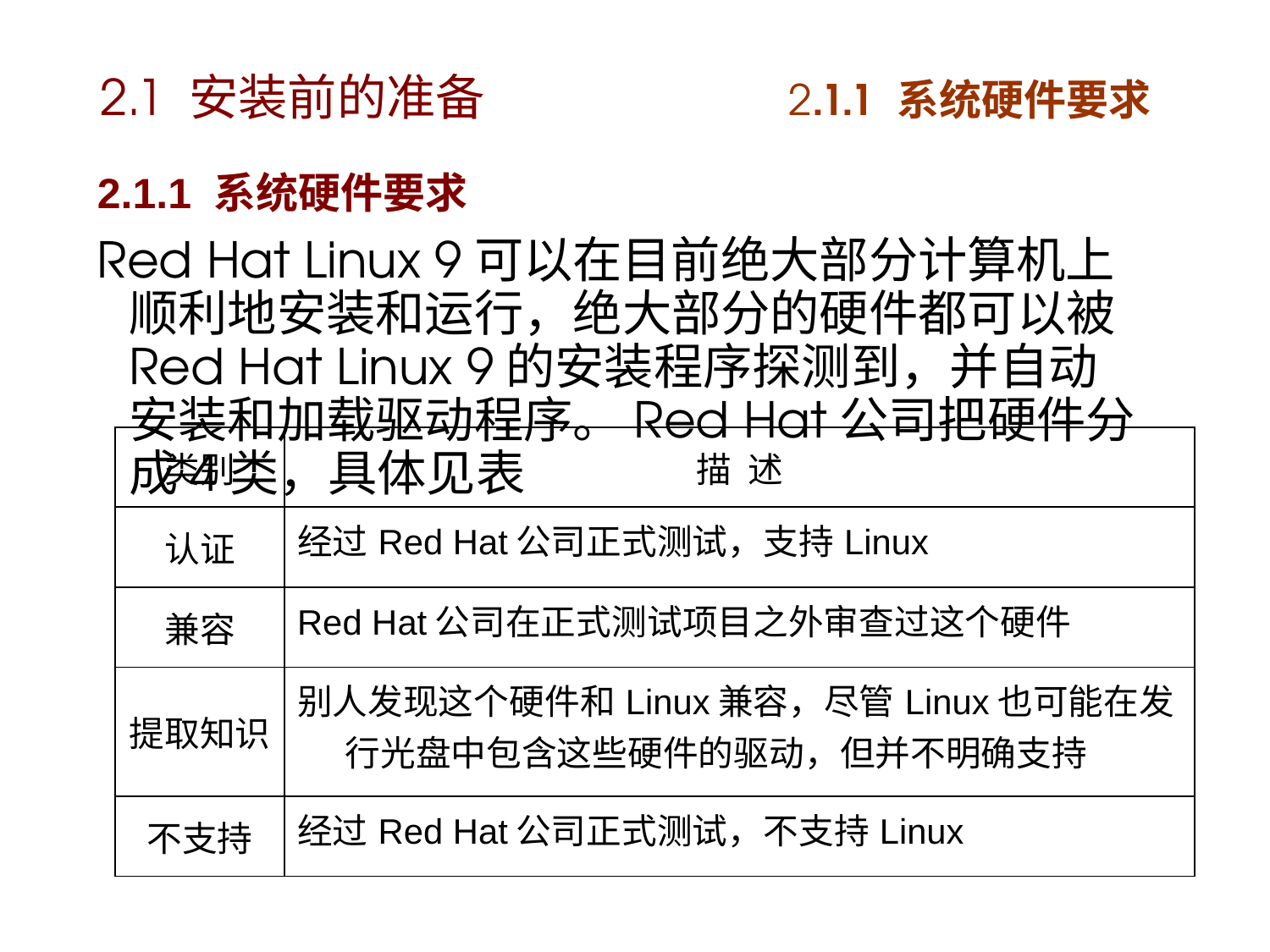

# 2.1 安装前的准备		  2.1.1 系统硬件要求
2.1.1 系统硬件要求
Red Hat Linux 9可以在目前绝大部分计算机上顺利地安装和运行，绝大部分的硬件都可以被Red Hat Linux 9的安装程序探测到，并自动安装和加载驱动程序。Red Hat公司把硬件分成4类，具体见表
| 类别 | 描 述 |
| --- | --- |
| 认证 | 经过Red Hat公司正式测试，支持Linux |
| 兼容 | Red Hat公司在正式测试项目之外审查过这个硬件 |
| 提取知识 | 别人发现这个硬件和Linux兼容，尽管Linux也可能在发行光盘中包含这些硬件的驱动，但并不明确支持 |
| 不支持 | 经过Red Hat公司正式测试，不支持Linux |